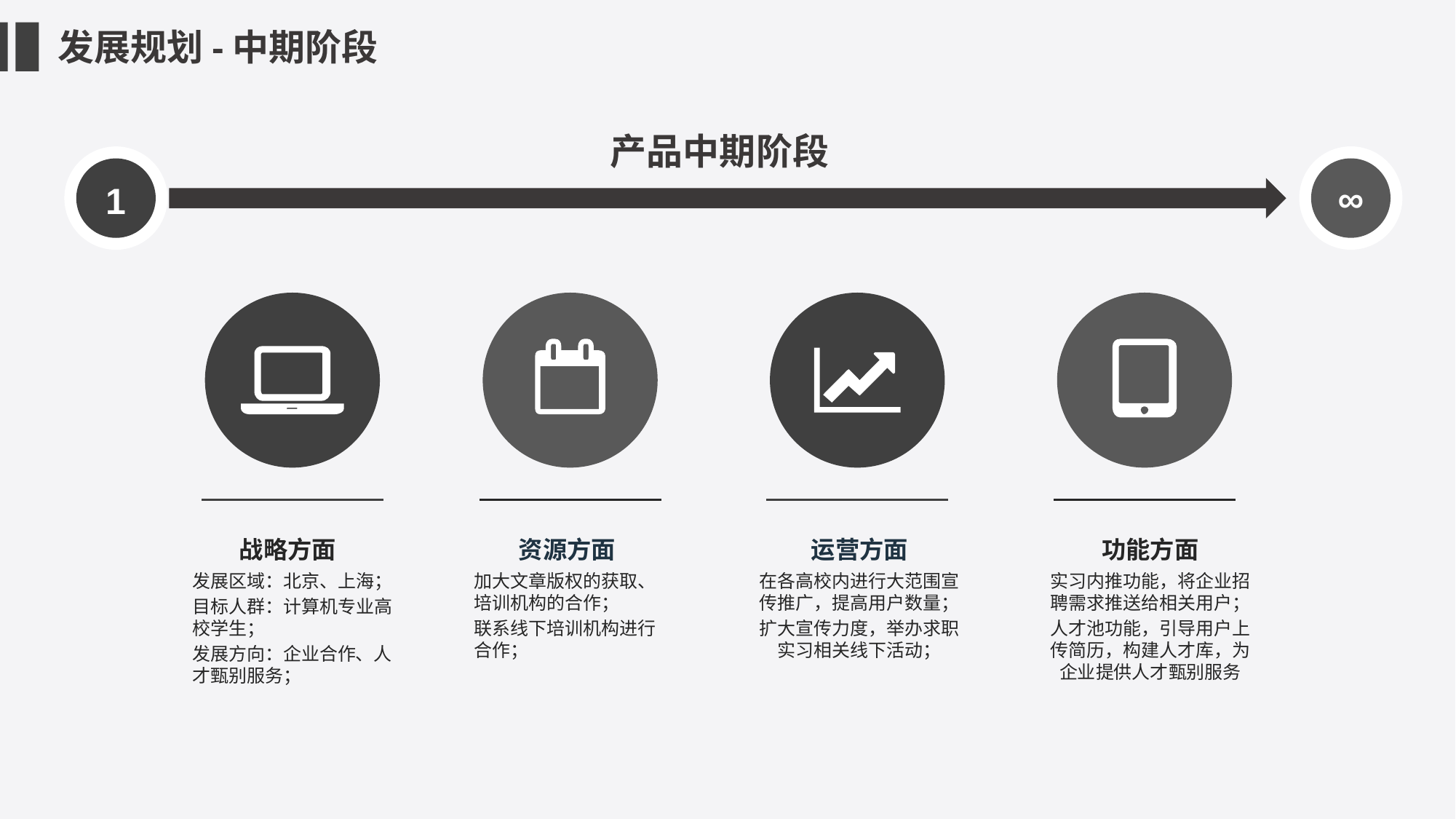

发展规划-中期阶段
产品中期阶段

∞
1

战略方面
资源方面
运营方面

功能方面
发展区域：北京、上海；
目标人群：计算机专业高校学生；
发展方向：企业合作、人才甄别服务；
在各高校内进行大范围宣传推广，提高用户数量；
扩大宣传力度，举办求职实习相关线下活动；
实习内推功能，将企业招聘需求推送给相关用户；
人才池功能，引导用户上传简历，构建人才库，为企业提供人才甄别服务
加大文章版权的获取、培训机构的合作；
联系线下培训机构进行合作；